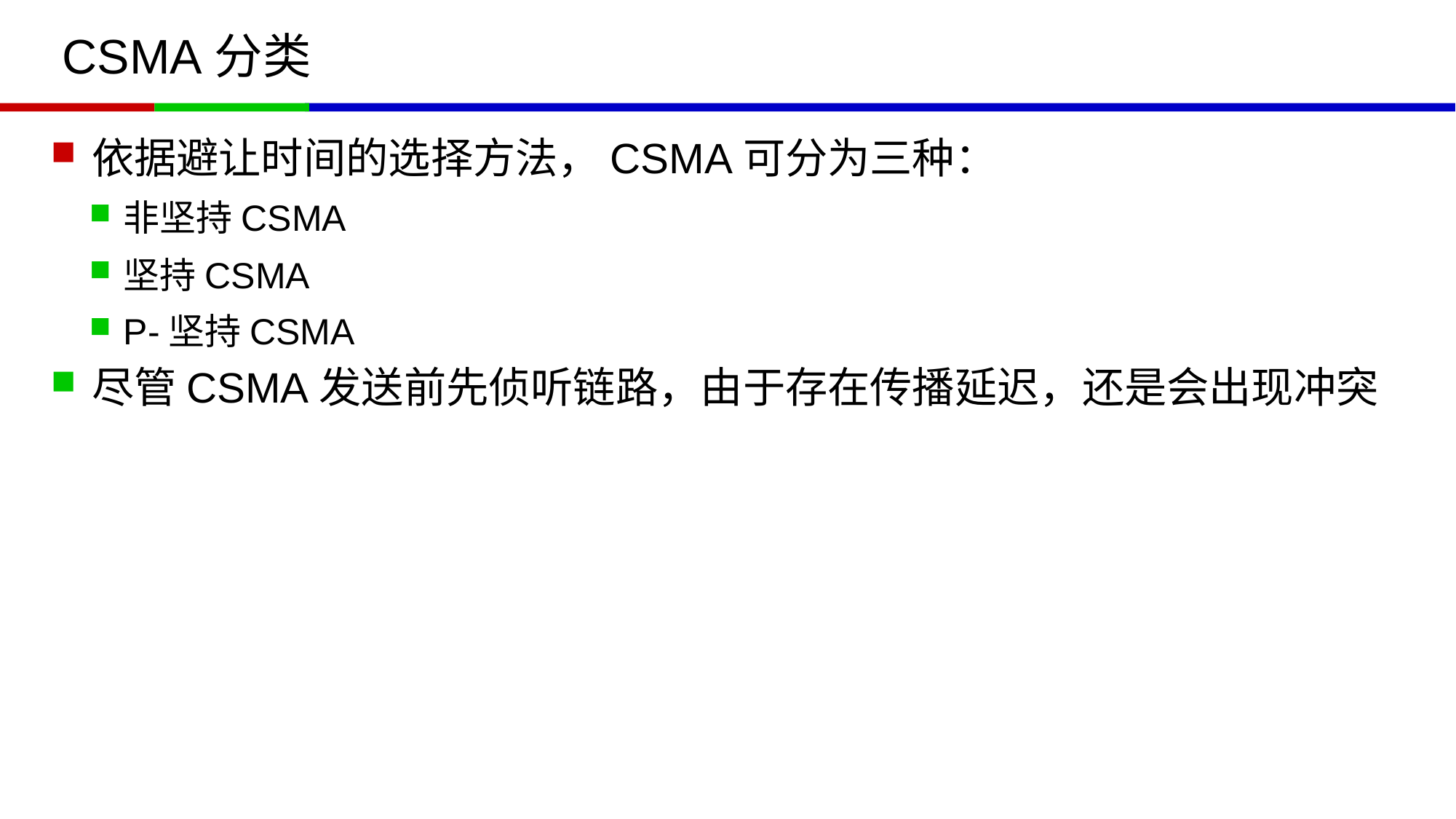

# CSMA分类
依据避让时间的选择方法，CSMA可分为三种：
非坚持CSMA
坚持CSMA
P-坚持CSMA
尽管CSMA发送前先侦听链路，由于存在传播延迟，还是会出现冲突

128